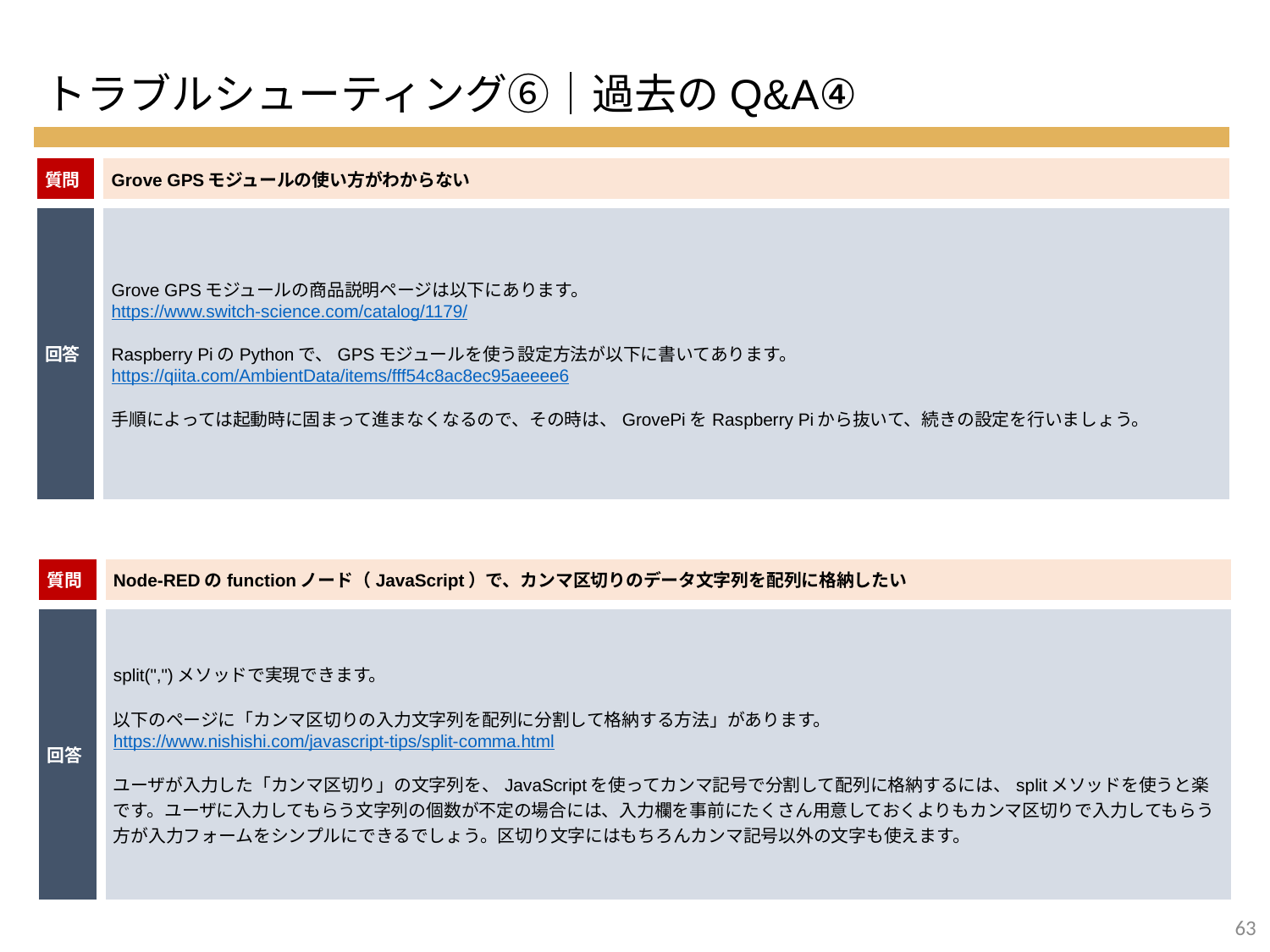

トラブルシューティング⑥｜過去のQ&A④
| 質問 | Grove GPSモジュールの使い方がわからない |
| --- | --- |
| 回答 | Grove GPSモジュールの商品説明ページは以下にあります。 https://www.switch-science.com/catalog/1179/ Raspberry PiのPythonで、GPSモジュールを使う設定方法が以下に書いてあります。 https://qiita.com/AmbientData/items/fff54c8ac8ec95aeeee6 手順によっては起動時に固まって進まなくなるので、その時は、GrovePiをRaspberry Piから抜いて、続きの設定を行いましょう。 |
| 質問 | Node-REDのfunctionノード（JavaScript）で、カンマ区切りのデータ文字列を配列に格納したい |
| --- | --- |
| 回答 | split(",")メソッドで実現できます。 以下のページに「カンマ区切りの入力文字列を配列に分割して格納する方法」があります。 https://www.nishishi.com/javascript-tips/split-comma.html ユーザが入力した「カンマ区切り」の文字列を、JavaScriptを使ってカンマ記号で分割して配列に格納するには、splitメソッドを使うと楽です。ユーザに入力してもらう文字列の個数が不定の場合には、入力欄を事前にたくさん用意しておくよりもカンマ区切りで入力してもらう方が入力フォームをシンプルにできるでしょう。区切り文字にはもちろんカンマ記号以外の文字も使えます。 |
63